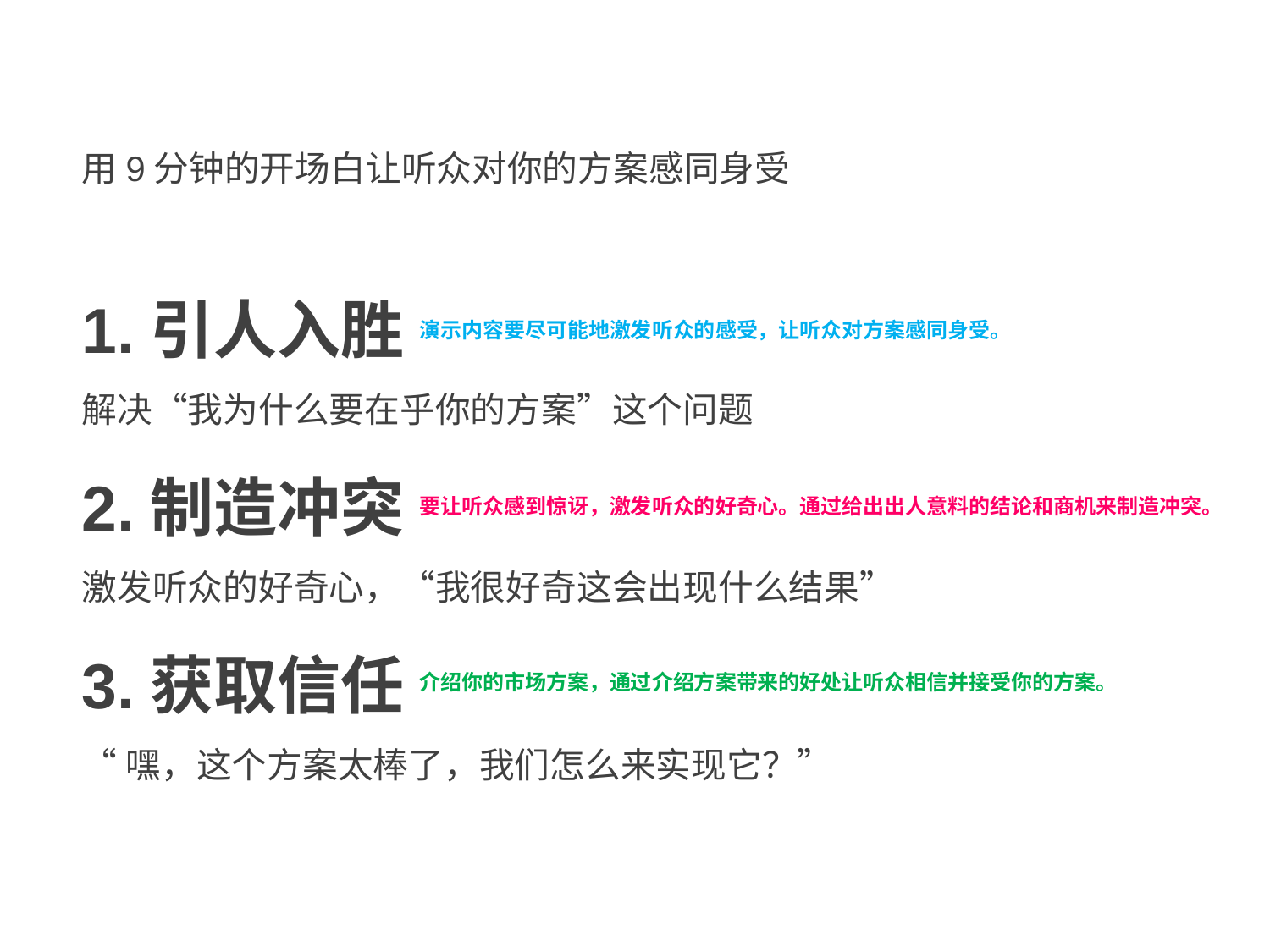

用9分钟的开场白让听众对你的方案感同身受

1.引人入胜
解决“我为什么要在乎你的方案”这个问题
2.制造冲突
激发听众的好奇心，“我很好奇这会出现什么结果”
3.获取信任
“嘿，这个方案太棒了，我们怎么来实现它？”
演示内容要尽可能地激发听众的感受，让听众对方案感同身受。
要让听众感到惊讶，激发听众的好奇心。通过给出出人意料的结论和商机来制造冲突。
介绍你的市场方案，通过介绍方案带来的好处让听众相信并接受你的方案。